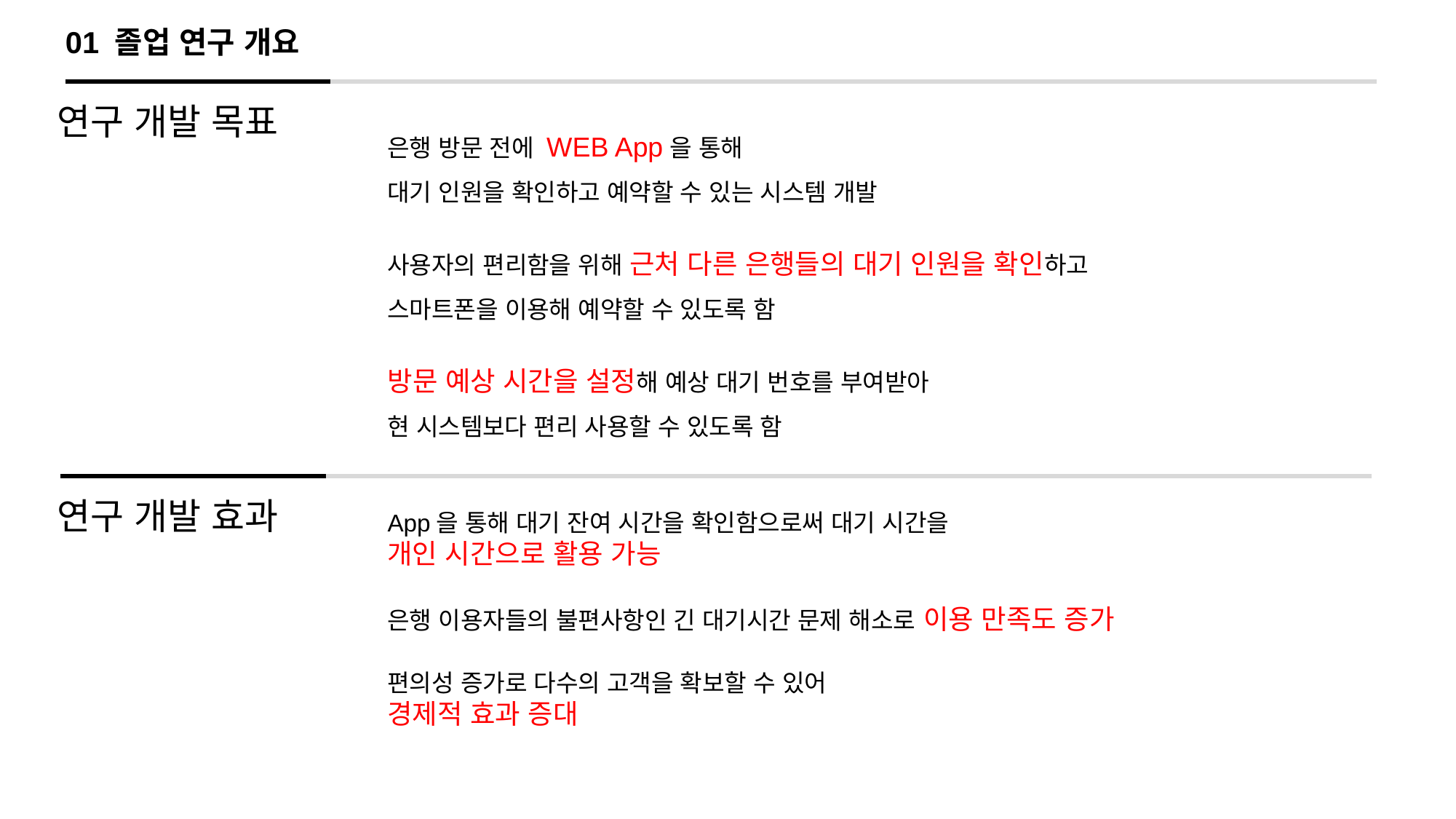

01 졸업 연구 개요
연구 개발 목표
은행 방문 전에 WEB App을 통해
대기 인원을 확인하고 예약할 수 있는 시스템 개발

사용자의 편리함을 위해 근처 다른 은행들의 대기 인원을 확인하고
스마트폰을 이용해 예약할 수 있도록 함

방문 예상 시간을 설정해 예상 대기 번호를 부여받아
현 시스템보다 편리 사용할 수 있도록 함
연구 개발 효과
App을 통해 대기 잔여 시간을 확인함으로써 대기 시간을
개인 시간으로 활용 가능

은행 이용자들의 불편사항인 긴 대기시간 문제 해소로 이용 만족도 증가

편의성 증가로 다수의 고객을 확보할 수 있어
경제적 효과 증대